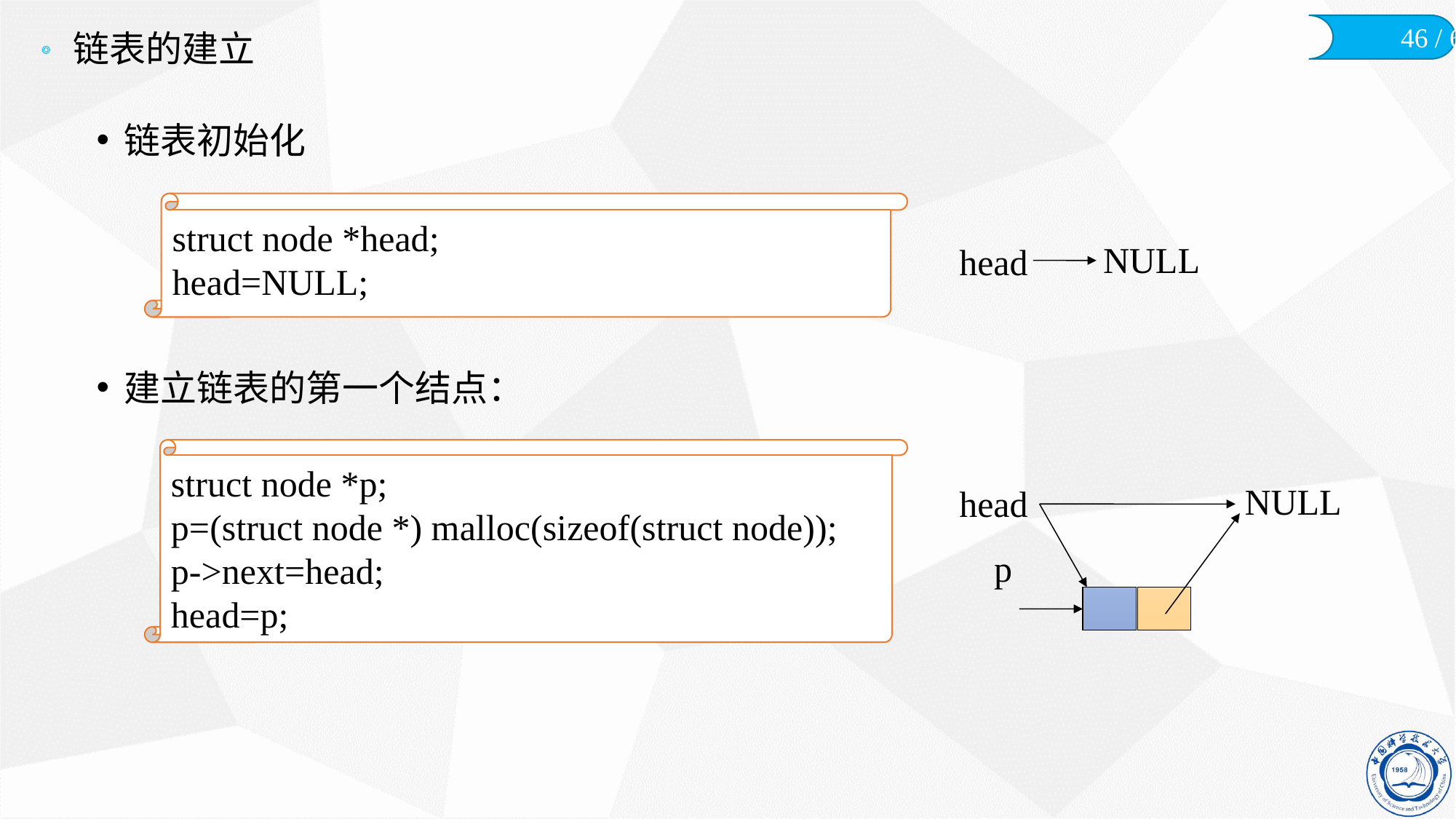

# 链表的建立
链表初始化

建立链表的第一个结点：

struct node *head;
head=NULL;
head
NULL

struct node *p;
p=(struct node *) malloc(sizeof(struct node));
p->next=head;
head=p;
head
NULL

p